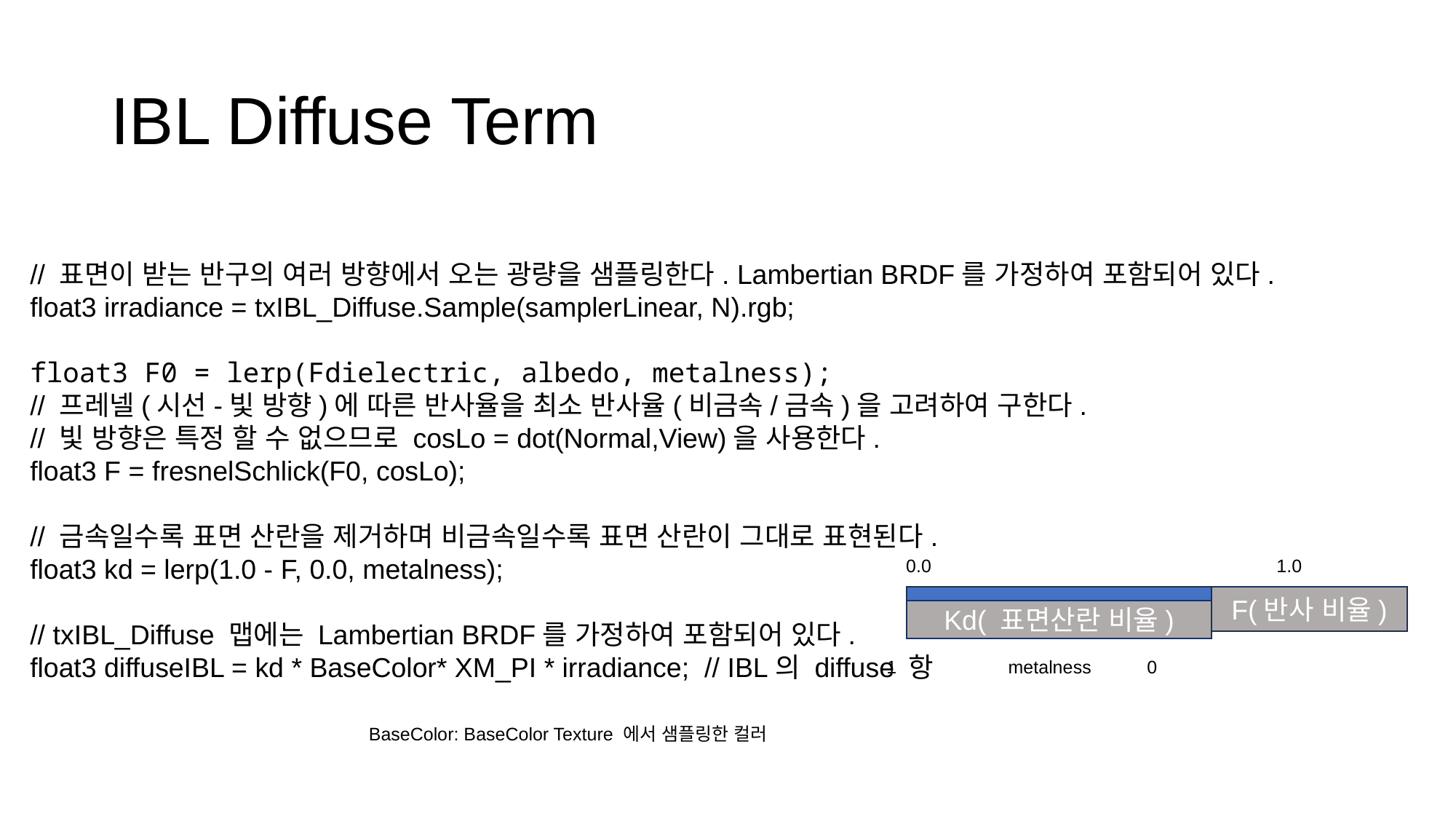

# IBL Diffuse Term
// 표면이 받는 반구의 여러 방향에서 오는 광량을 샘플링한다. Lambertian BRDF를 가정하여 포함되어 있다.
float3 irradiance = txIBL_Diffuse.Sample(samplerLinear, N).rgb;

float3 F0 = lerp(Fdielectric, albedo, metalness);
// 프레넬(시선-빛 방향)에 따른 반사율을 최소 반사율(비금속/금속)을 고려하여 구한다.
// 빛 방향은 특정 할 수 없으므로 cosLo = dot(Normal,View)을 사용한다.
float3 F = fresnelSchlick(F0, cosLo);

// 금속일수록 표면 산란을 제거하며 비금속일수록 표면 산란이 그대로 표현된다.
float3 kd = lerp(1.0 - F, 0.0, metalness);

// txIBL_Diffuse 맵에는 Lambertian BRDF를 가정하여 포함되어 있다.
float3 diffuseIBL = kd * BaseColor* XM_PI * irradiance;  // IBL의 diffuse 항
0.0                                                                    1.0

F(반사 비율)
Kd( 표면산란 비율)
              1                      metalness           0
BaseColor: BaseColor Texture 에서 샘플링한 컬러